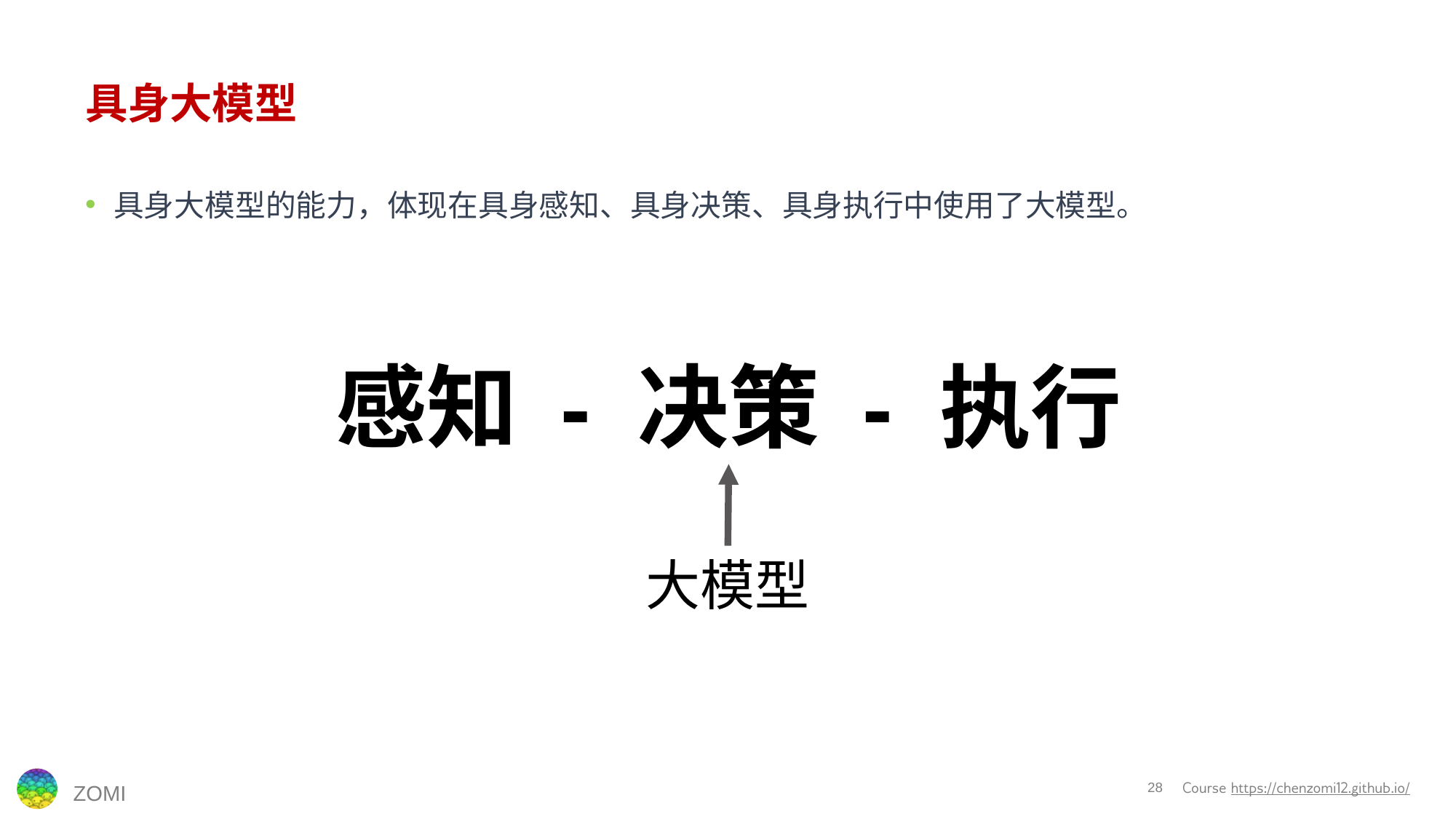

# 具身大模型
具身大模型的能力，体现在具身感知、具身决策、具身执行中使用了大模型。
感知 - 决策 - 执行
大模型